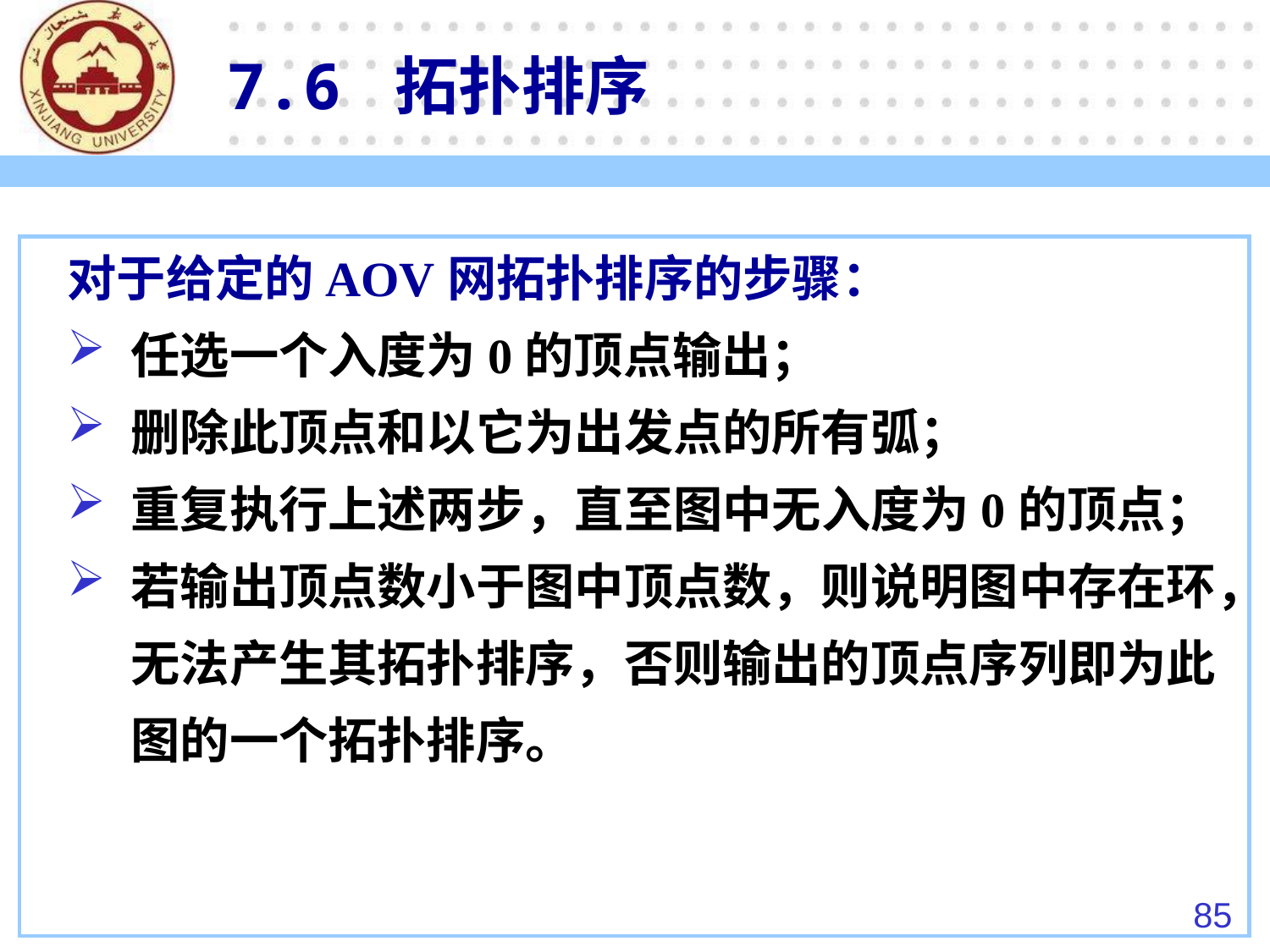

7.6 拓扑排序
对于给定的AOV网拓扑排序的步骤：
任选一个入度为0的顶点输出；
删除此顶点和以它为出发点的所有弧；
重复执行上述两步，直至图中无入度为0的顶点；
若输出顶点数小于图中顶点数，则说明图中存在环，无法产生其拓扑排序，否则输出的顶点序列即为此图的一个拓扑排序。

85